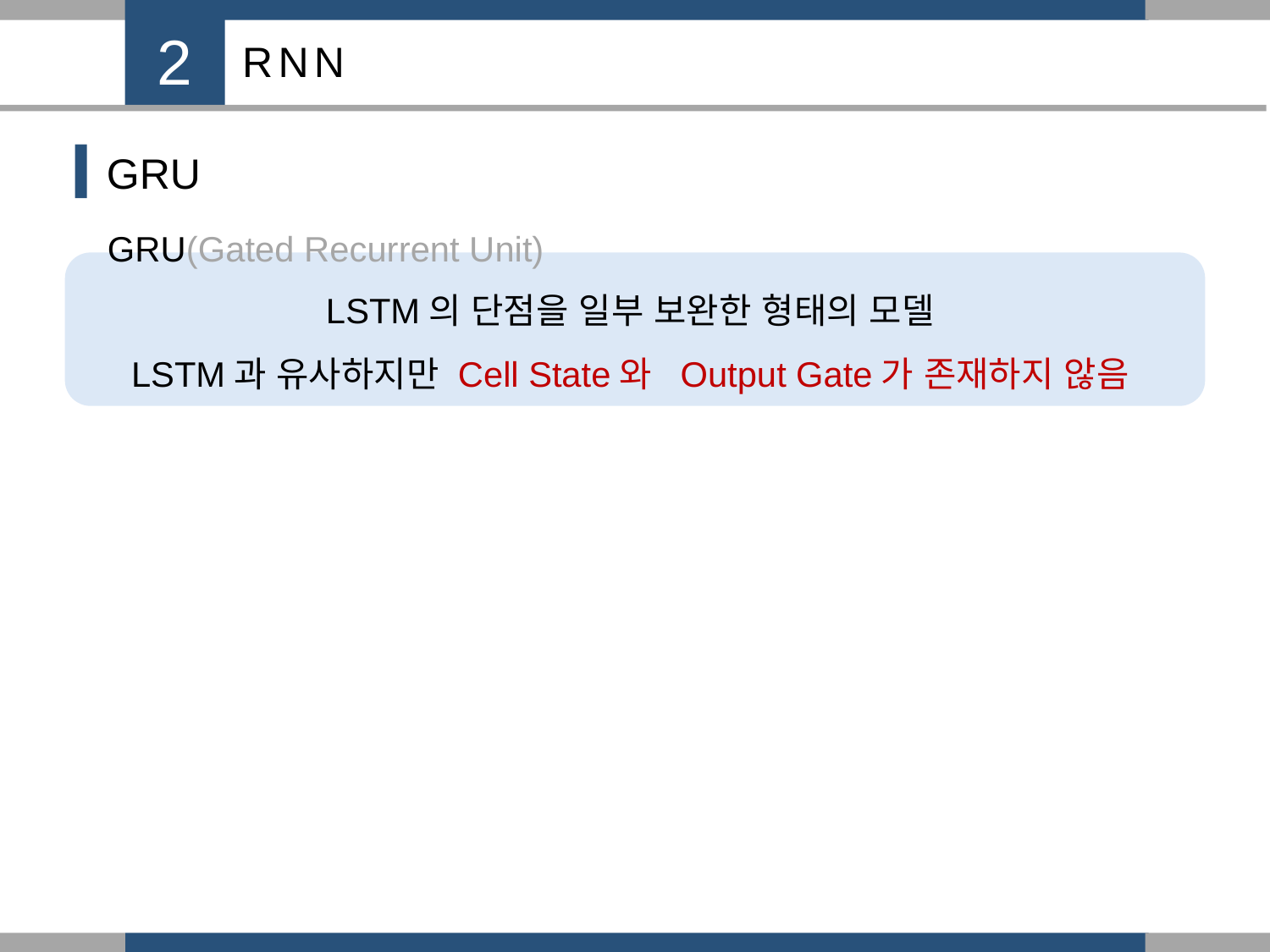

2
RNN

GRU

GRU(Gated Recurrent Unit)

LSTM의 단점을 일부 보완한 형태의 모델
LSTM과 유사하지만 Cell State와  Output Gate가 존재하지 않음